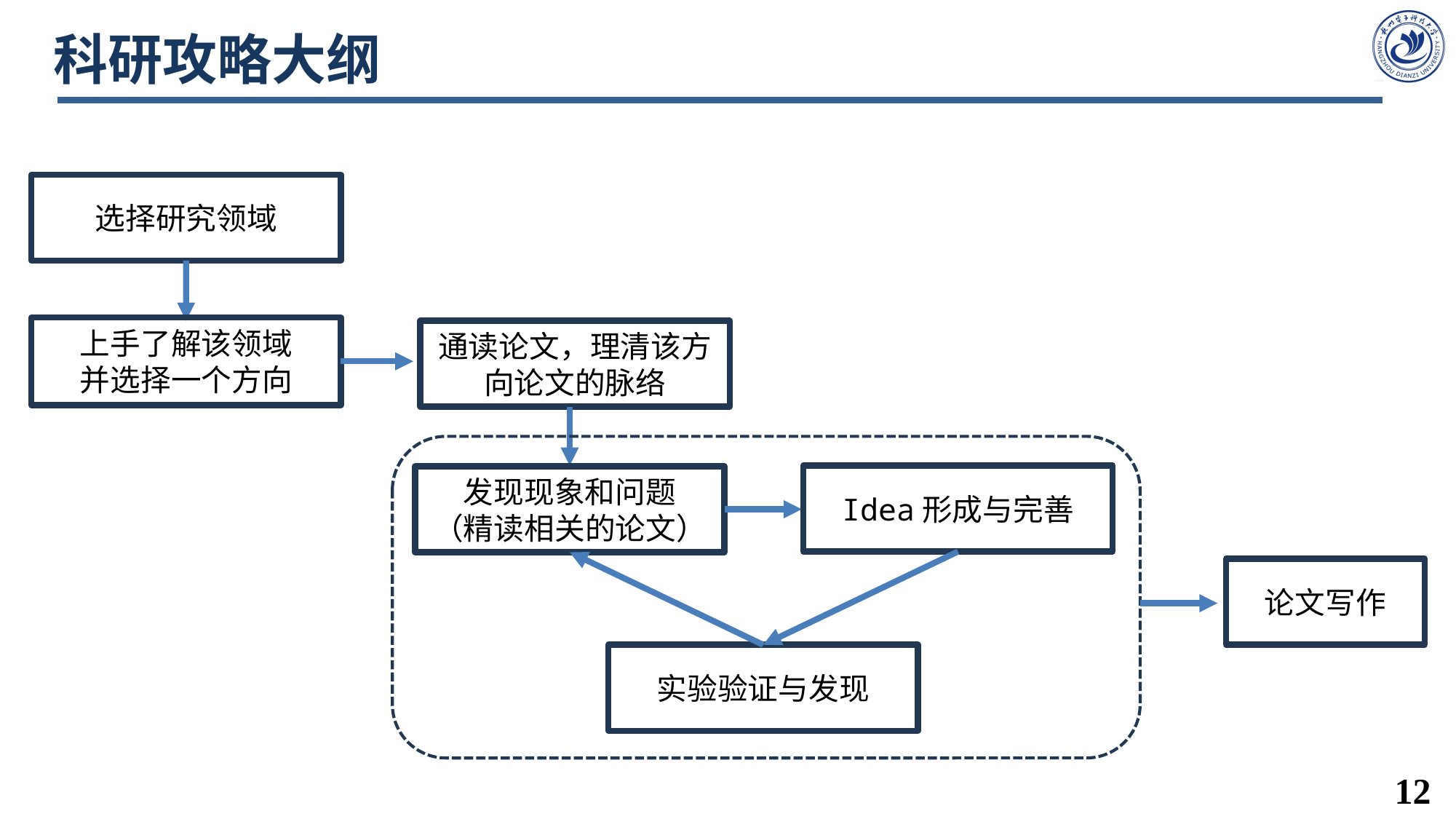

# 科研攻略大纲
选择研究领域
上手了解该领域
并选择一个方向
通读论文，理清该方向论文的脉络

Idea形成与完善
发现现象和问题
（精读相关的论文）
论文写作
实验验证与发现
12